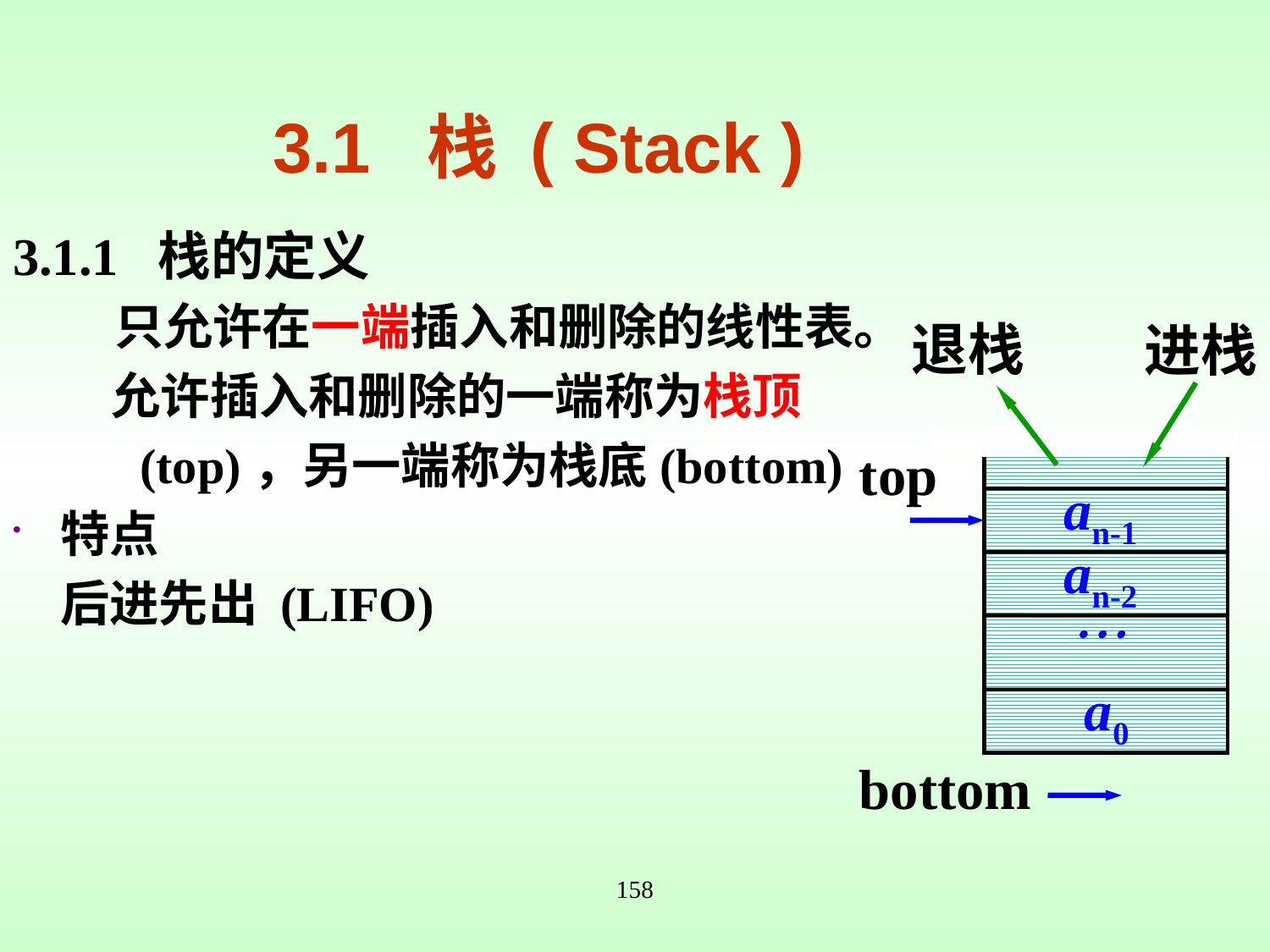

# 3.1  栈 ( Stack )
3.1.1  栈的定义
        只允许在一端插入和删除的线性表。
允许插入和删除的一端称为栈顶
	(top)，另一端称为栈底(bottom)
特点
	后进先出 (LIFO)
退栈
进栈

top

an-1

an-2

…

a0

bottom

158